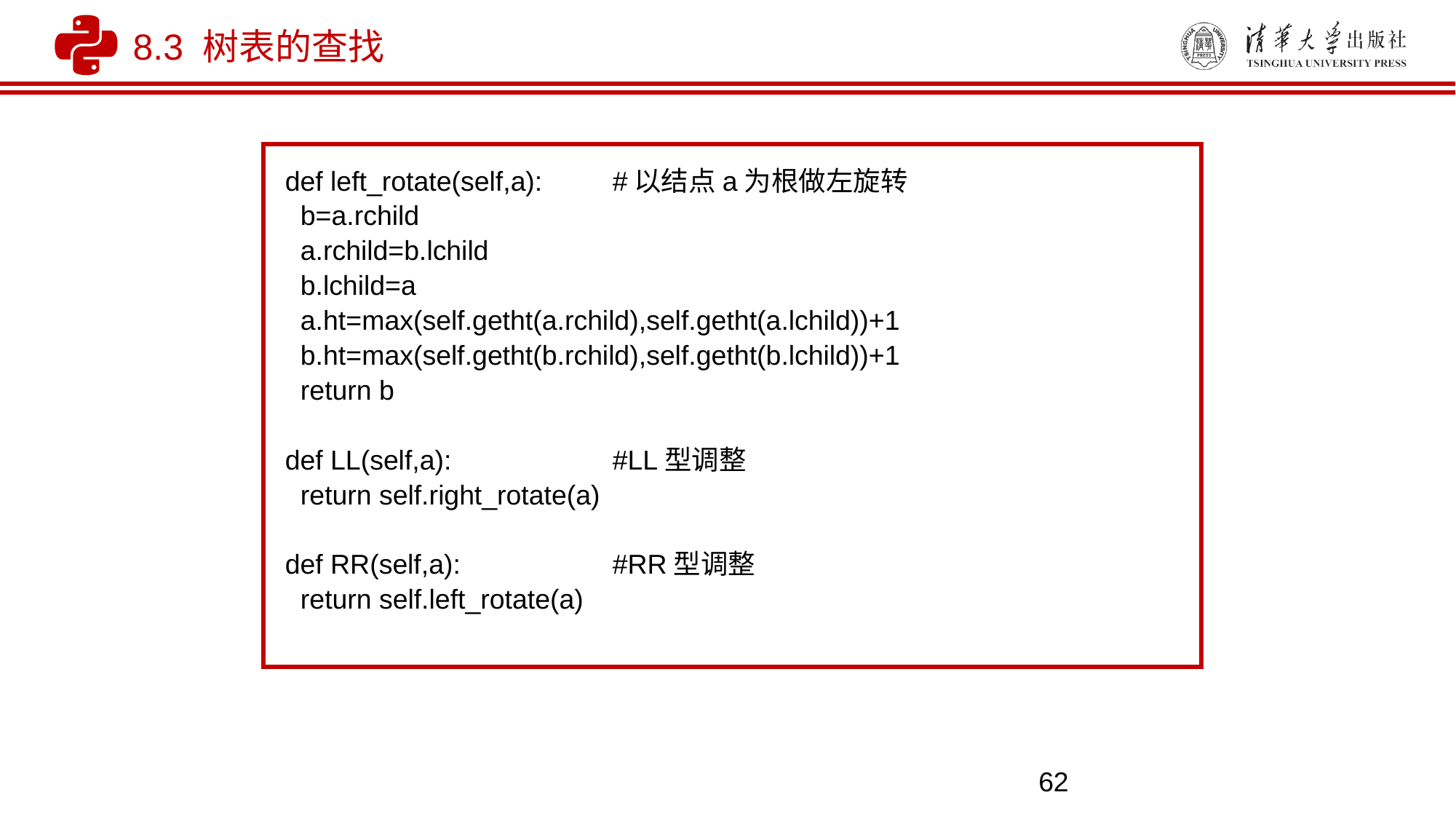

8.3 树表的查找
def left_rotate(self,a):       	#以结点a为根做左旋转
  b=a.rchild
  a.rchild=b.lchild
  b.lchild=a
  a.ht=max(self.getht(a.rchild),self.getht(a.lchild))+1
  b.ht=max(self.getht(b.rchild),self.getht(b.lchild))+1
  return b

def LL(self,a):               	#LL型调整
  return self.right_rotate(a)

def RR(self,a):                	#RR型调整
  return self.left_rotate(a)

62